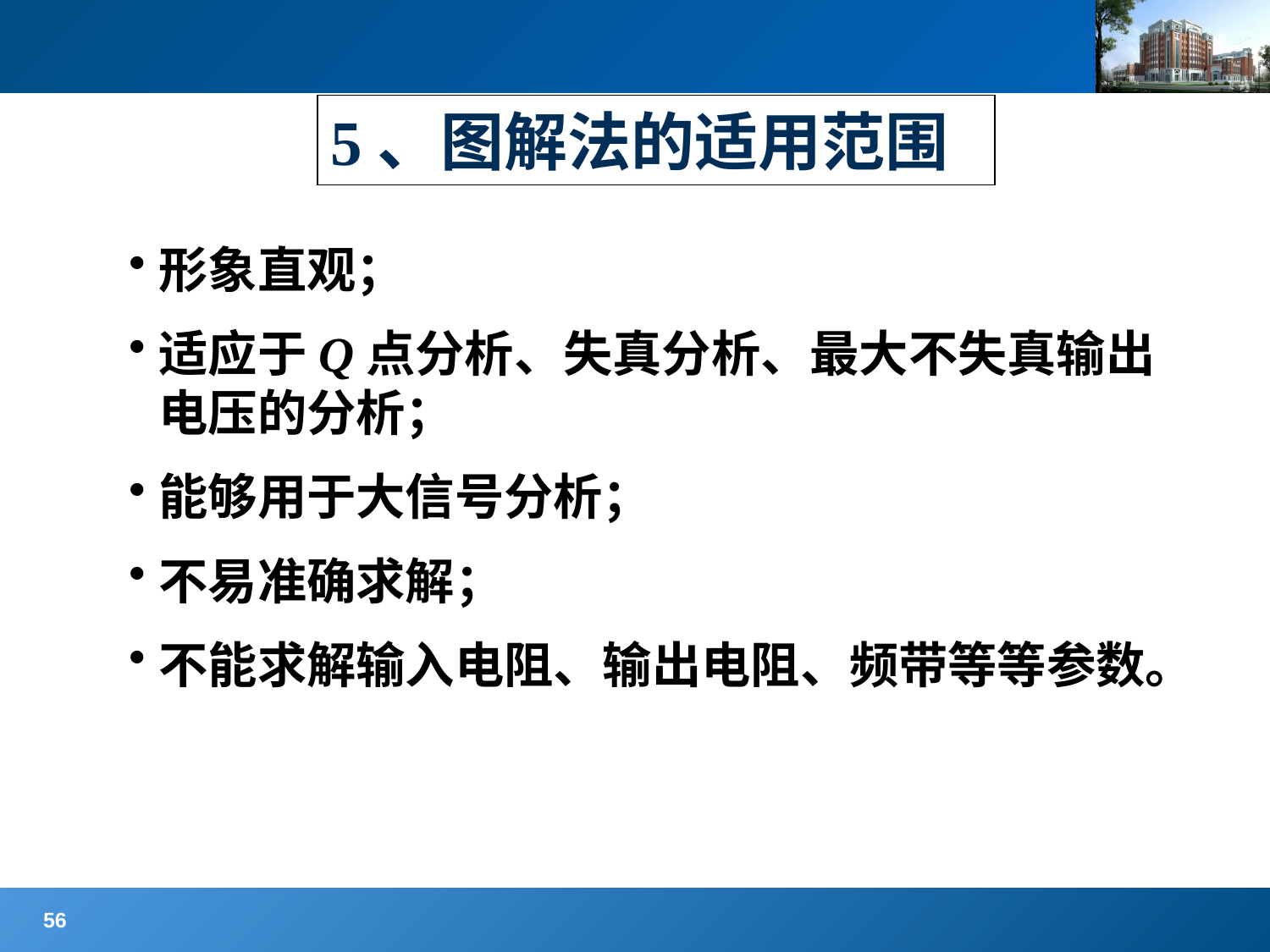

#
5、图解法的适用范围
形象直观；
适应于Q点分析、失真分析、最大不失真输出电压的分析；
能够用于大信号分析；
不易准确求解；
不能求解输入电阻、输出电阻、频带等等参数。